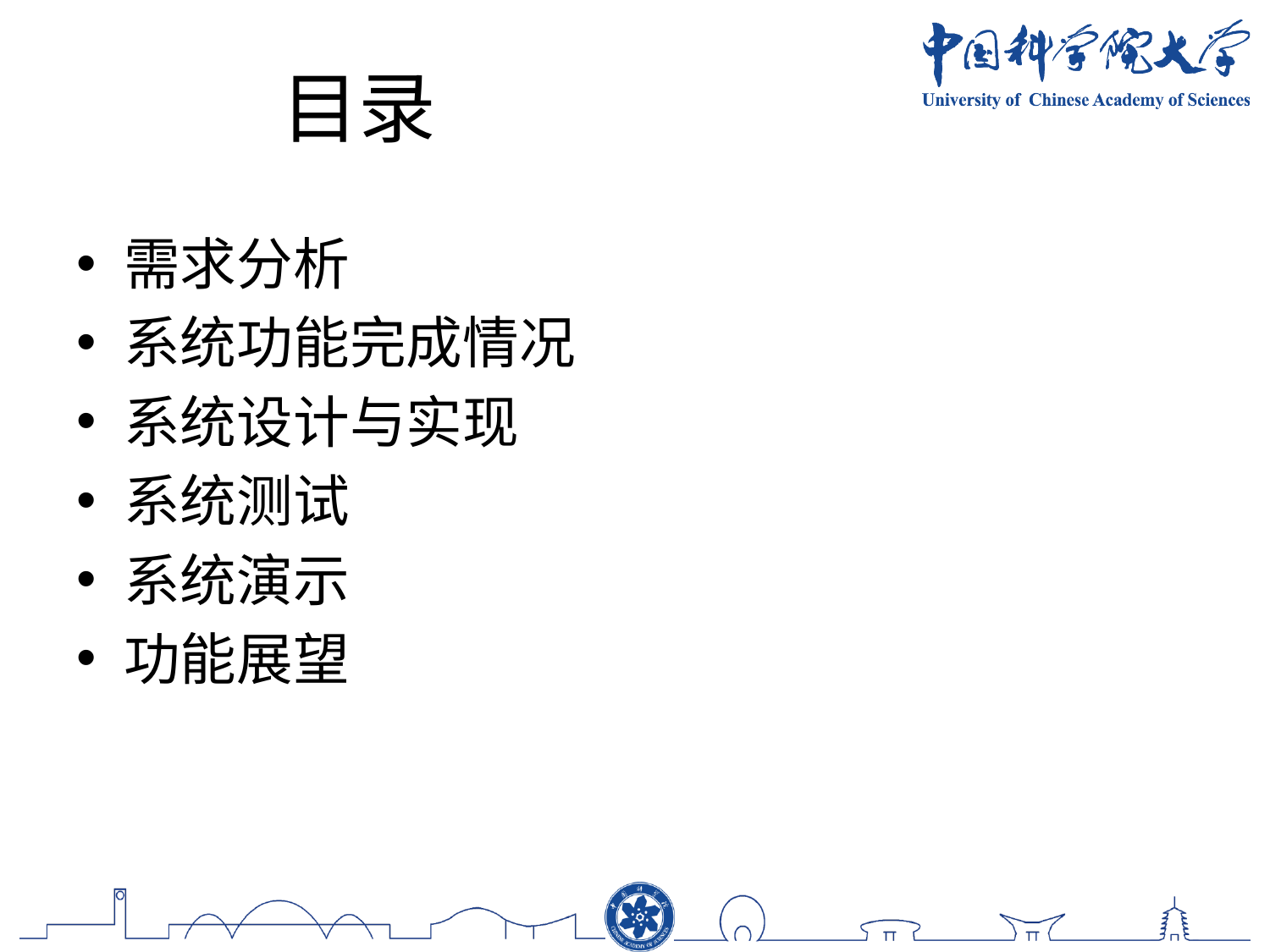

# 目录
需求分析
系统功能完成情况
系统设计与实现
系统测试
系统演示
功能展望